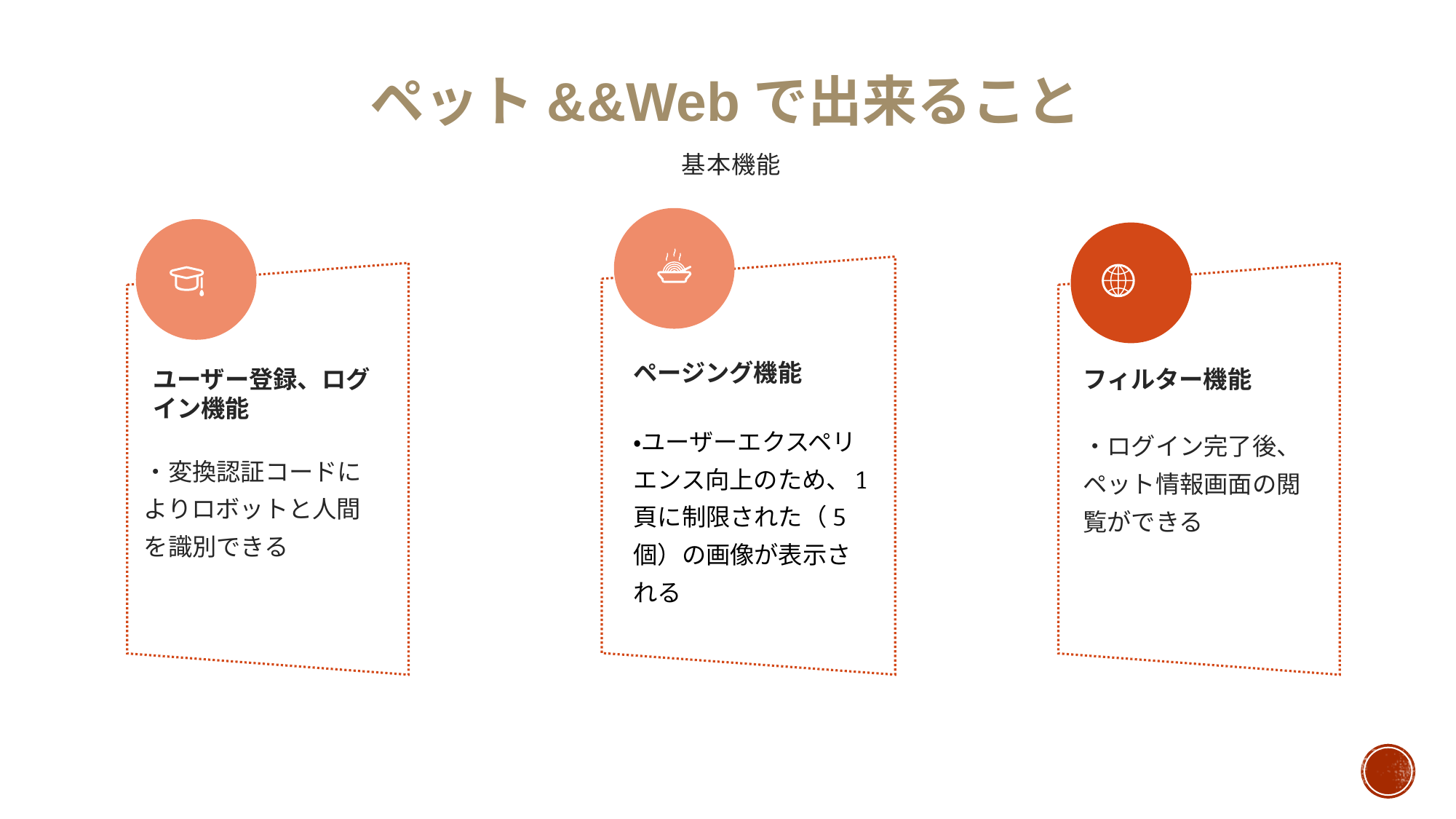

ペット&&Webで出来ること
基本機能

ページング機能
ユーザー登録、ログイン機能
フィルター機能
・ユーザーエクスペリエンス向上のため、1頁に制限された（5個）の画像が表示される
・ログイン完了後、ペット情報画面の閲覧ができる

・変換認証コードによりロボットと人間を識別できる